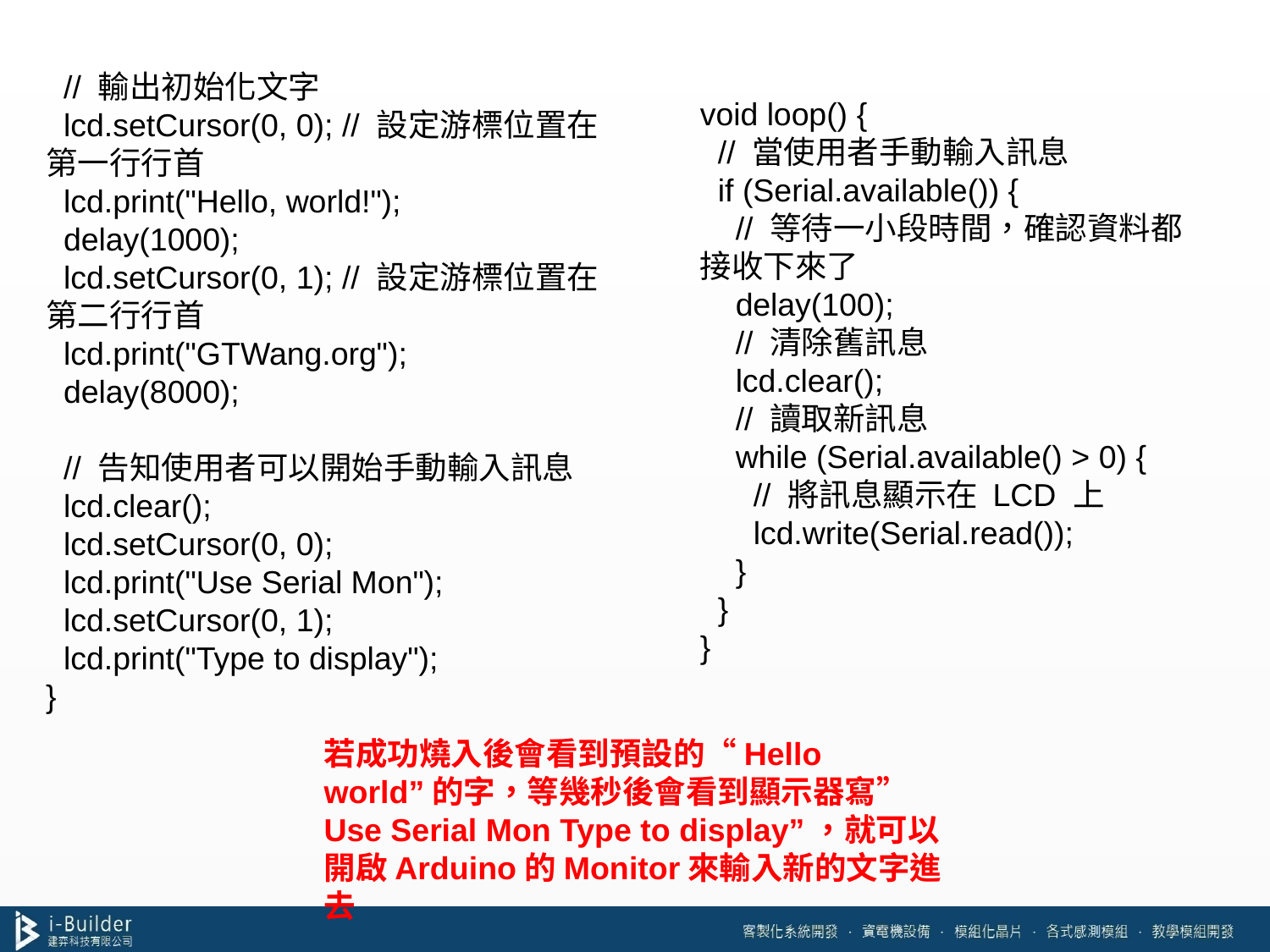

// 輸出初始化文字
  lcd.setCursor(0, 0); // 設定游標位置在第一行行首
  lcd.print("Hello, world!");
  delay(1000);
  lcd.setCursor(0, 1); // 設定游標位置在第二行行首
  lcd.print("GTWang.org");
  delay(8000);

  // 告知使用者可以開始手動輸入訊息
  lcd.clear();
  lcd.setCursor(0, 0);
  lcd.print("Use Serial Mon");
  lcd.setCursor(0, 1);
  lcd.print("Type to display");
}

void loop() {
  // 當使用者手動輸入訊息
  if (Serial.available()) {
    // 等待一小段時間，確認資料都接收下來了
    delay(100);
    // 清除舊訊息
    lcd.clear();
    // 讀取新訊息
    while (Serial.available() > 0) {
      // 將訊息顯示在 LCD 上
      lcd.write(Serial.read());
    }
  }
}
若成功燒入後會看到預設的“Hello world”的字，等幾秒後會看到顯示器寫” Use Serial Mon Type to display”，就可以開啟Arduino的Monitor來輸入新的文字進去